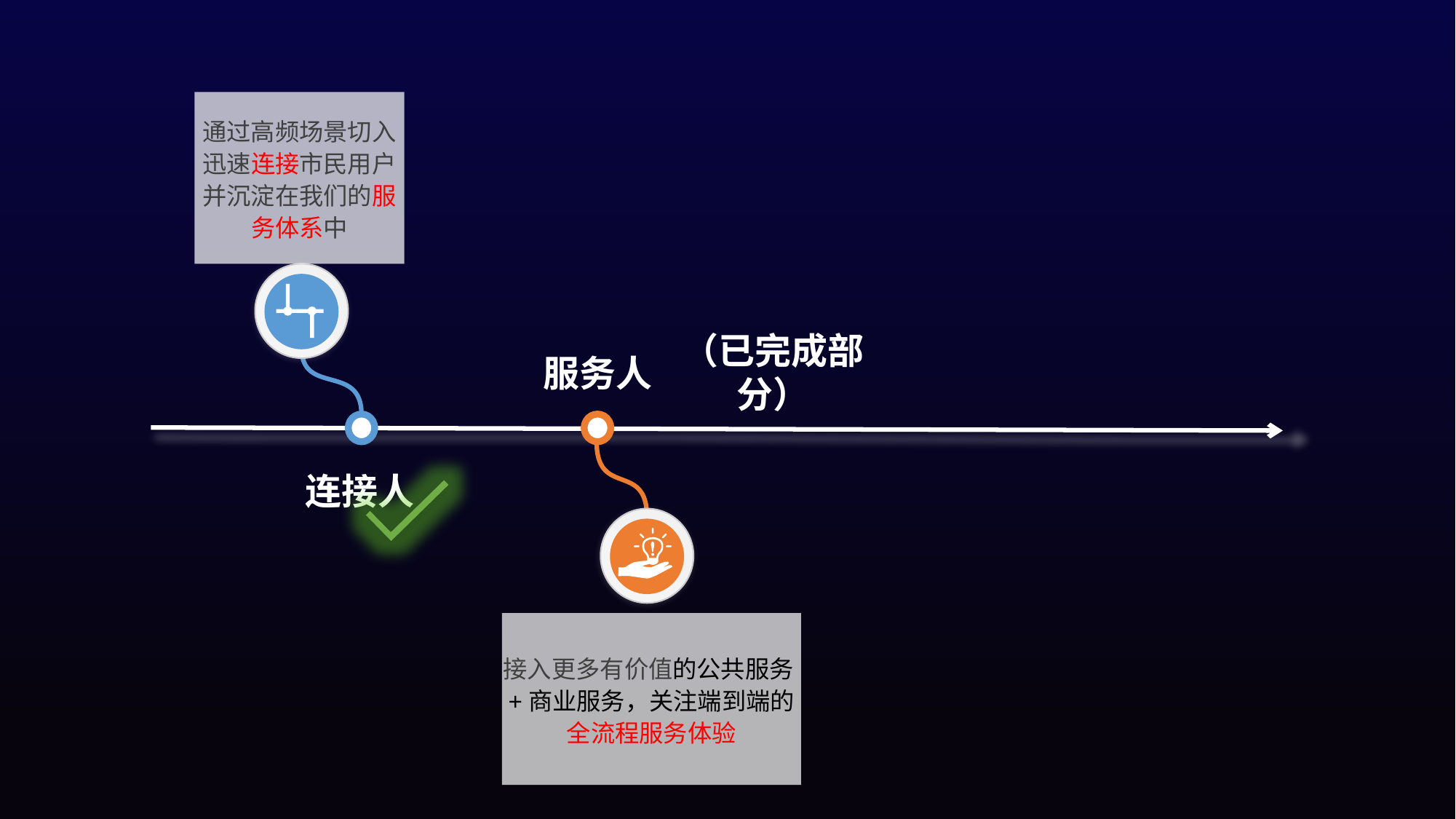

通过高频场景切入
迅速连接市民用户
并沉淀在我们的服务体系中

（已完成部分）
服务人

连接人

接入更多有价值的公共服务+商业服务，关注端到端的全流程服务体验